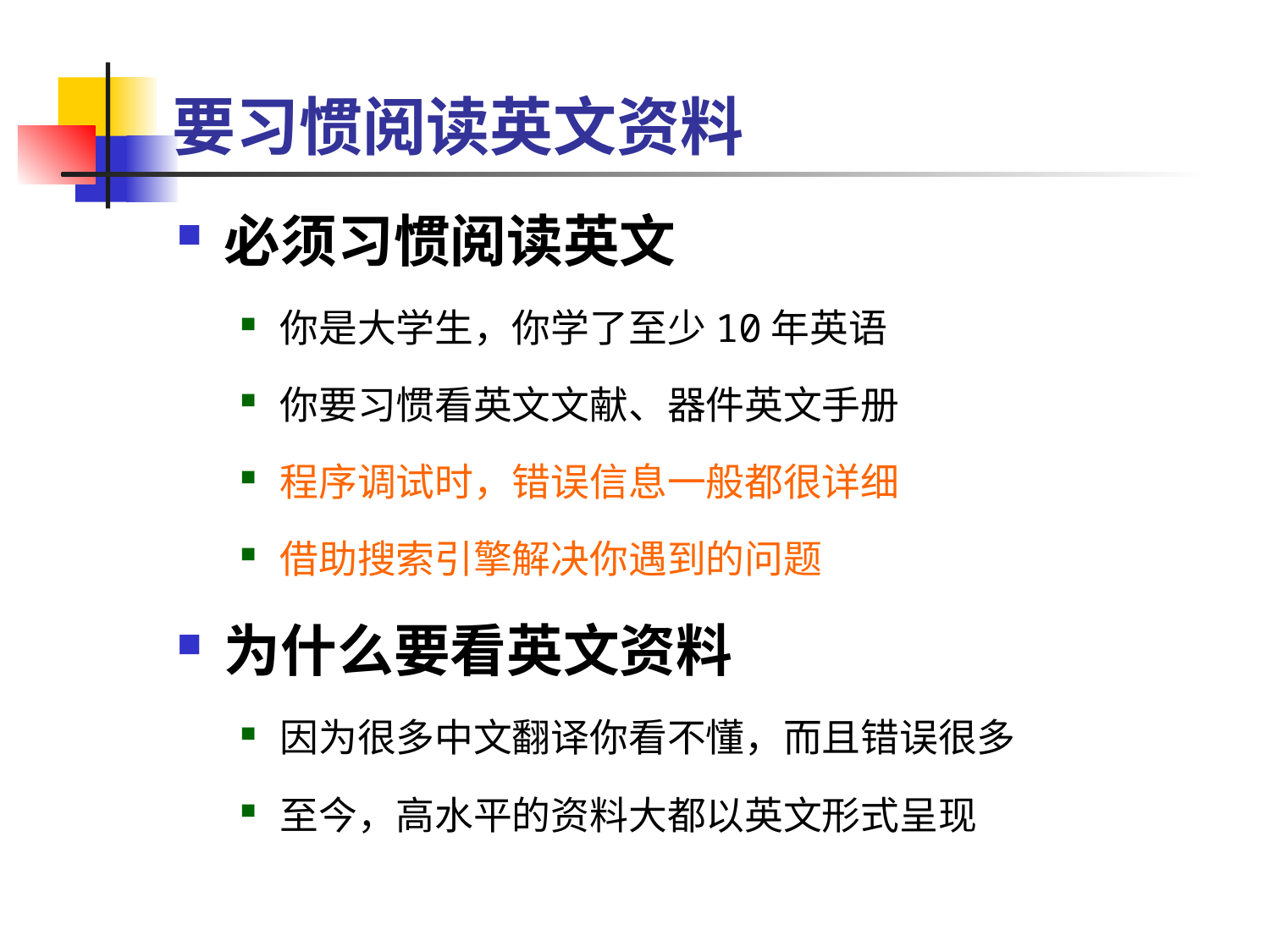

要习惯阅读英文资料
必须习惯阅读英文
你是大学生，你学了至少10年英语
你要习惯看英文文献、器件英文手册
程序调试时，错误信息一般都很详细
借助搜索引擎解决你遇到的问题
为什么要看英文资料
因为很多中文翻译你看不懂，而且错误很多
至今，高水平的资料大都以英文形式呈现